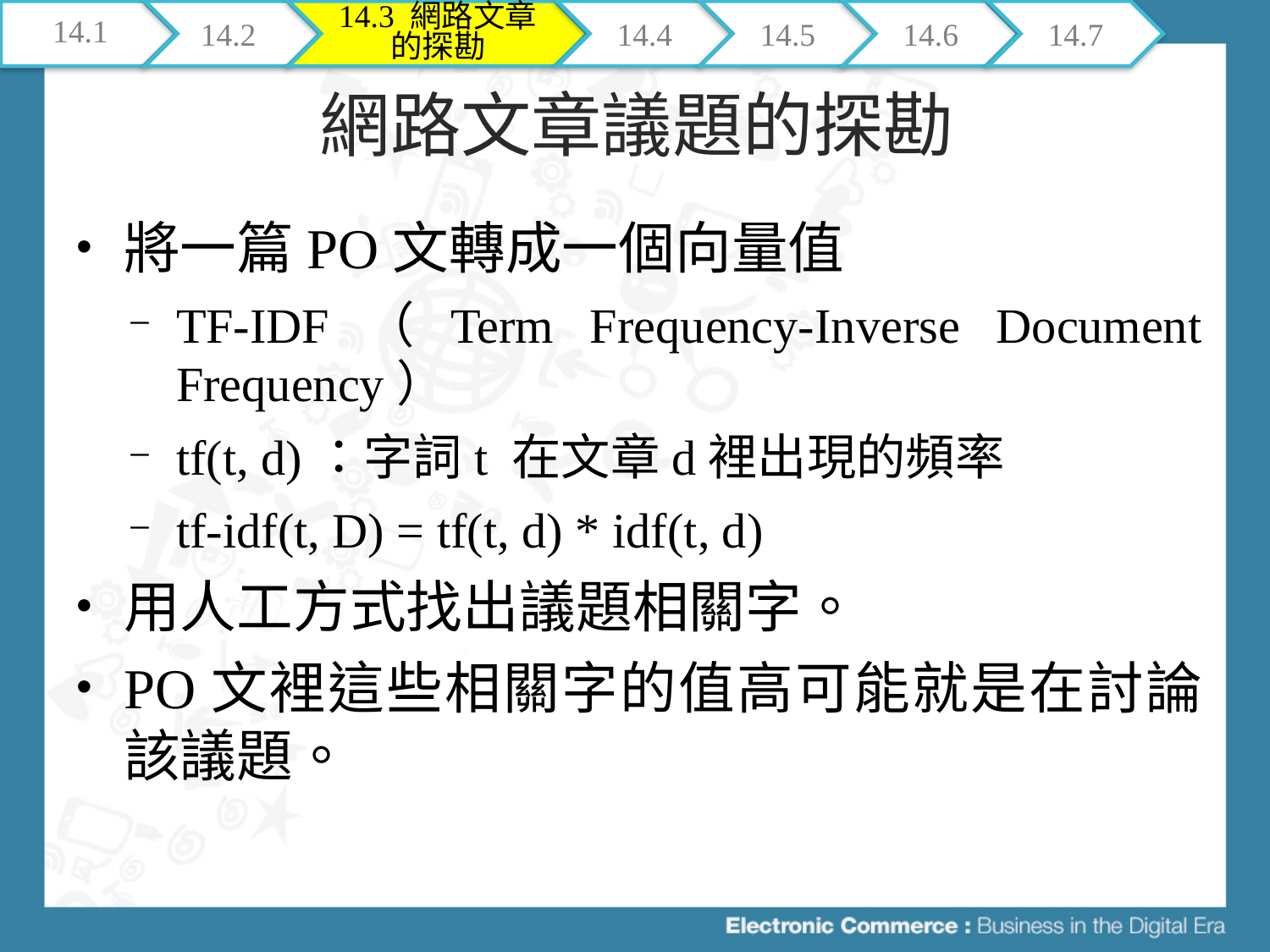

14.1
14.2
14.3 網路文章的探勘
14.4
14.5
14.6
14.7
# 網路文章議題的探勘
將一篇PO文轉成一個向量值
TF-IDF（Term Frequency-Inverse Document Frequency）
tf(t, d)：字詞t 在文章d裡出現的頻率
tf-idf(t, D) = tf(t, d) * idf(t, d)
用人工方式找出議題相關字。
PO文裡這些相關字的值高可能就是在討論該議題。